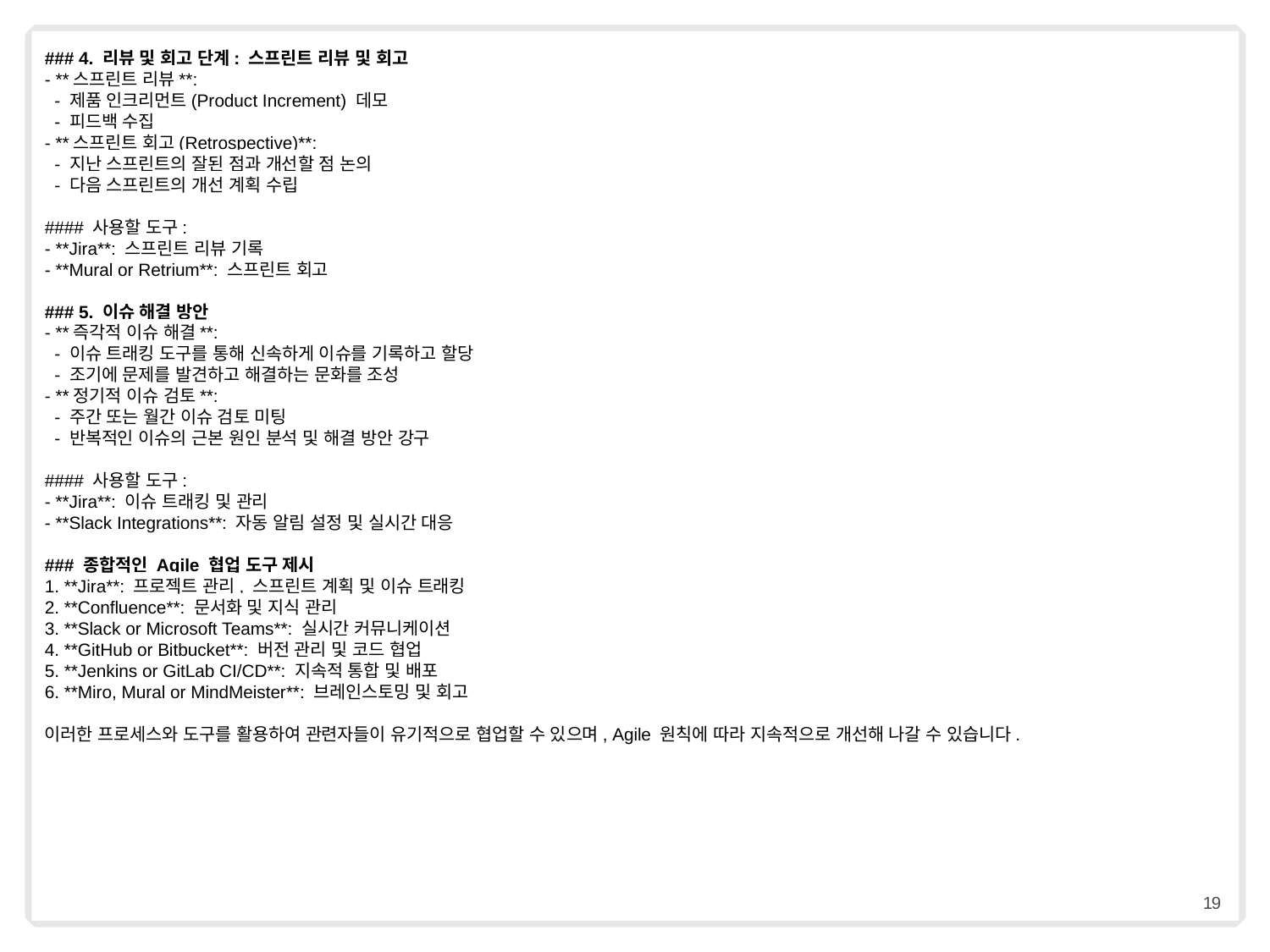

### 4. 리뷰 및 회고 단계: 스프린트 리뷰 및 회고
- **스프린트 리뷰**:
  - 제품 인크리먼트(Product Increment) 데모
  - 피드백 수집
- **스프린트 회고(Retrospective)**:
  - 지난 스프린트의 잘된 점과 개선할 점 논의
  - 다음 스프린트의 개선 계획 수립

#### 사용할 도구:
- **Jira**: 스프린트 리뷰 기록
- **Mural or Retrium**: 스프린트 회고

### 5. 이슈 해결 방안
- **즉각적 이슈 해결**:
  - 이슈 트래킹 도구를 통해 신속하게 이슈를 기록하고 할당
  - 조기에 문제를 발견하고 해결하는 문화를 조성
- **정기적 이슈 검토**:
  - 주간 또는 월간 이슈 검토 미팅
  - 반복적인 이슈의 근본 원인 분석 및 해결 방안 강구

#### 사용할 도구:
- **Jira**: 이슈 트래킹 및 관리
- **Slack Integrations**: 자동 알림 설정 및 실시간 대응

### 종합적인 Agile 협업 도구 제시
1. **Jira**: 프로젝트 관리, 스프린트 계획 및 이슈 트래킹
2. **Confluence**: 문서화 및 지식 관리
3. **Slack or Microsoft Teams**: 실시간 커뮤니케이션
4. **GitHub or Bitbucket**: 버전 관리 및 코드 협업
5. **Jenkins or GitLab CI/CD**: 지속적 통합 및 배포
6. **Miro, Mural or MindMeister**: 브레인스토밍 및 회고

이러한 프로세스와 도구를 활용하여 관련자들이 유기적으로 협업할 수 있으며, Agile 원칙에 따라 지속적으로 개선해 나갈 수 있습니다.